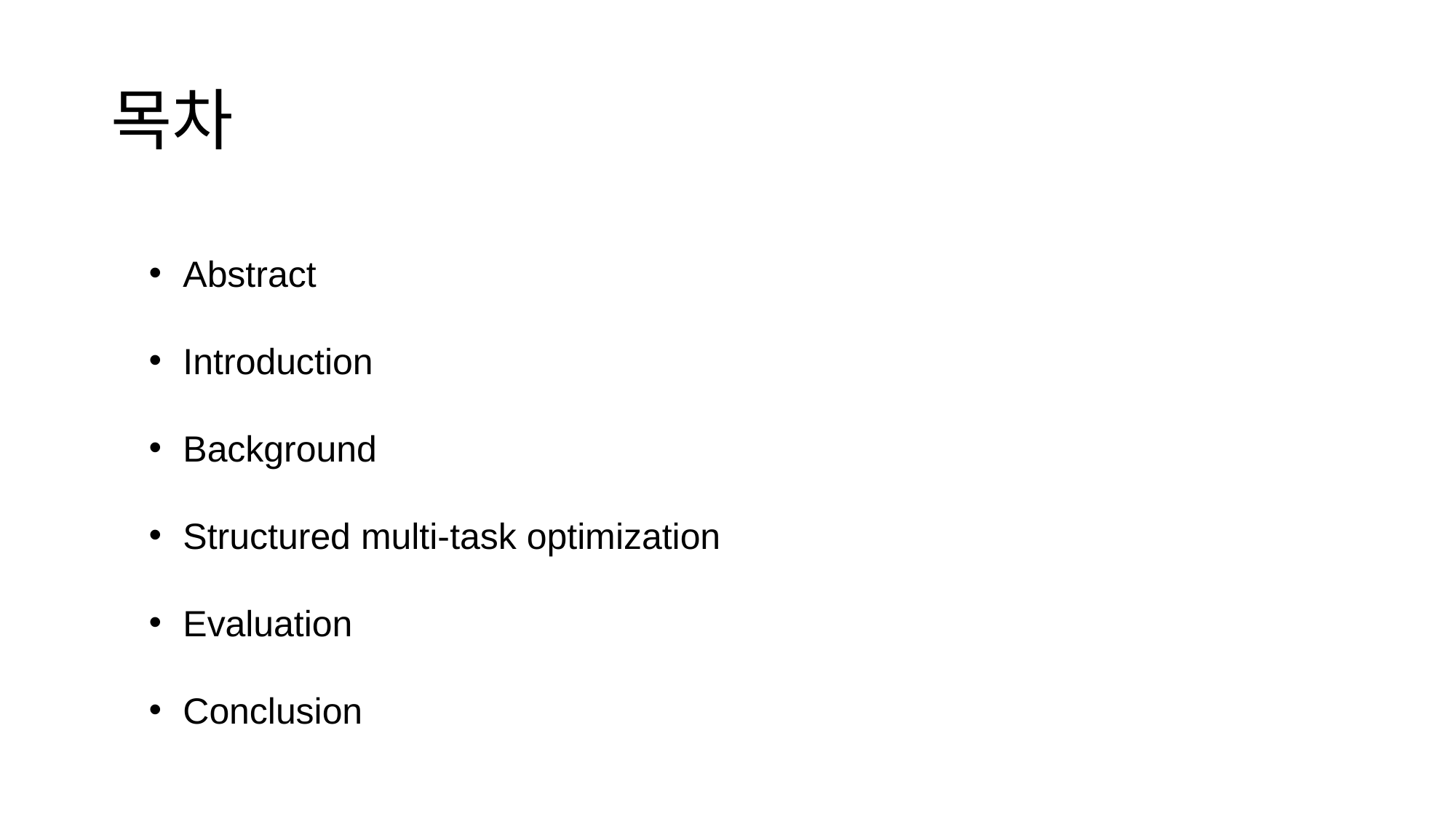

# 목차
Abstract
Introduction
Background
Structured multi-task optimization
Evaluation
Conclusion